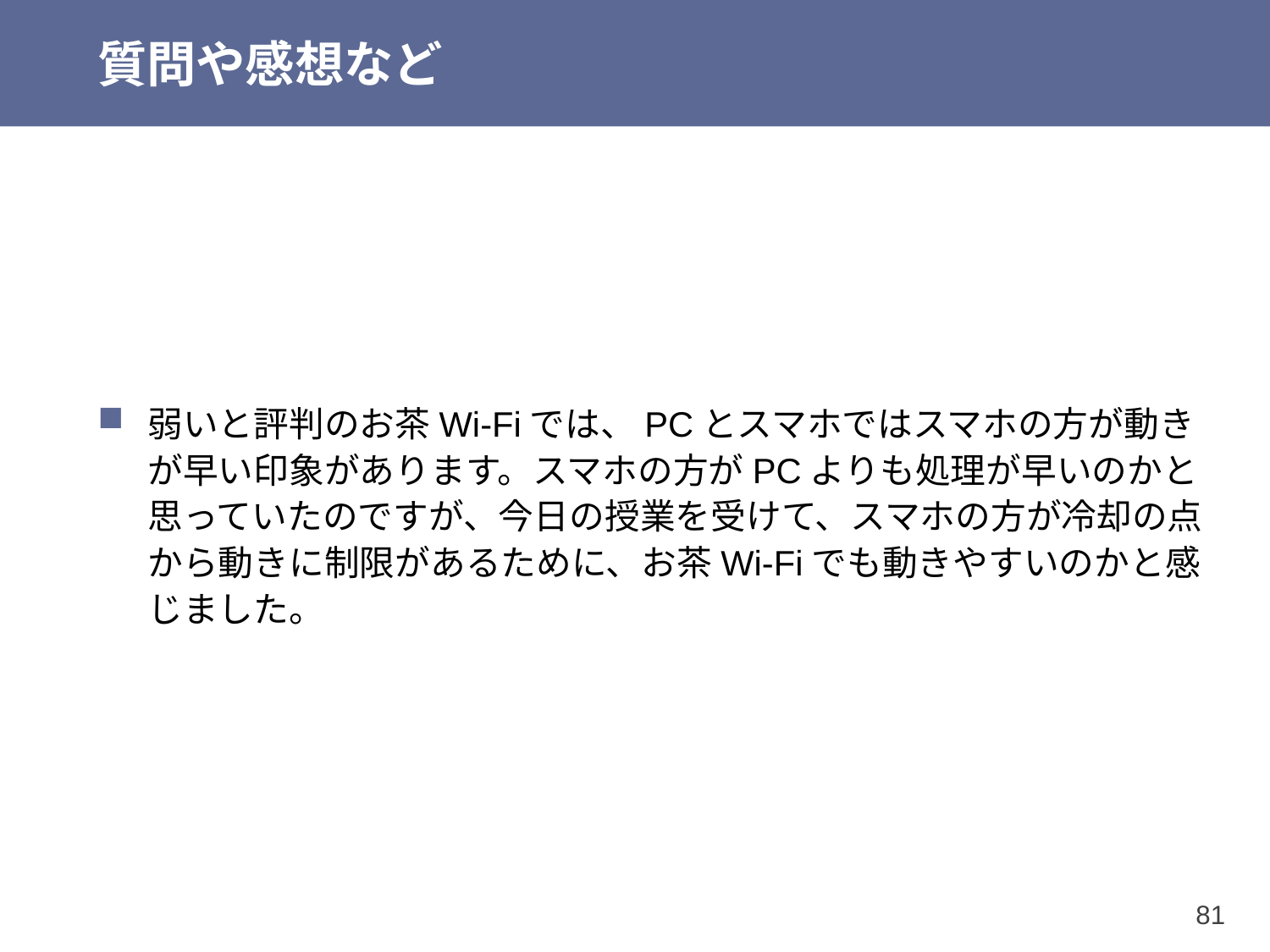

# 質問や感想など
弱いと評判のお茶Wi-Fiでは、PCとスマホではスマホの方が動きが早い印象があります。スマホの方がPCよりも処理が早いのかと思っていたのですが、今日の授業を受けて、スマホの方が冷却の点から動きに制限があるために、お茶Wi-Fiでも動きやすいのかと感じました。